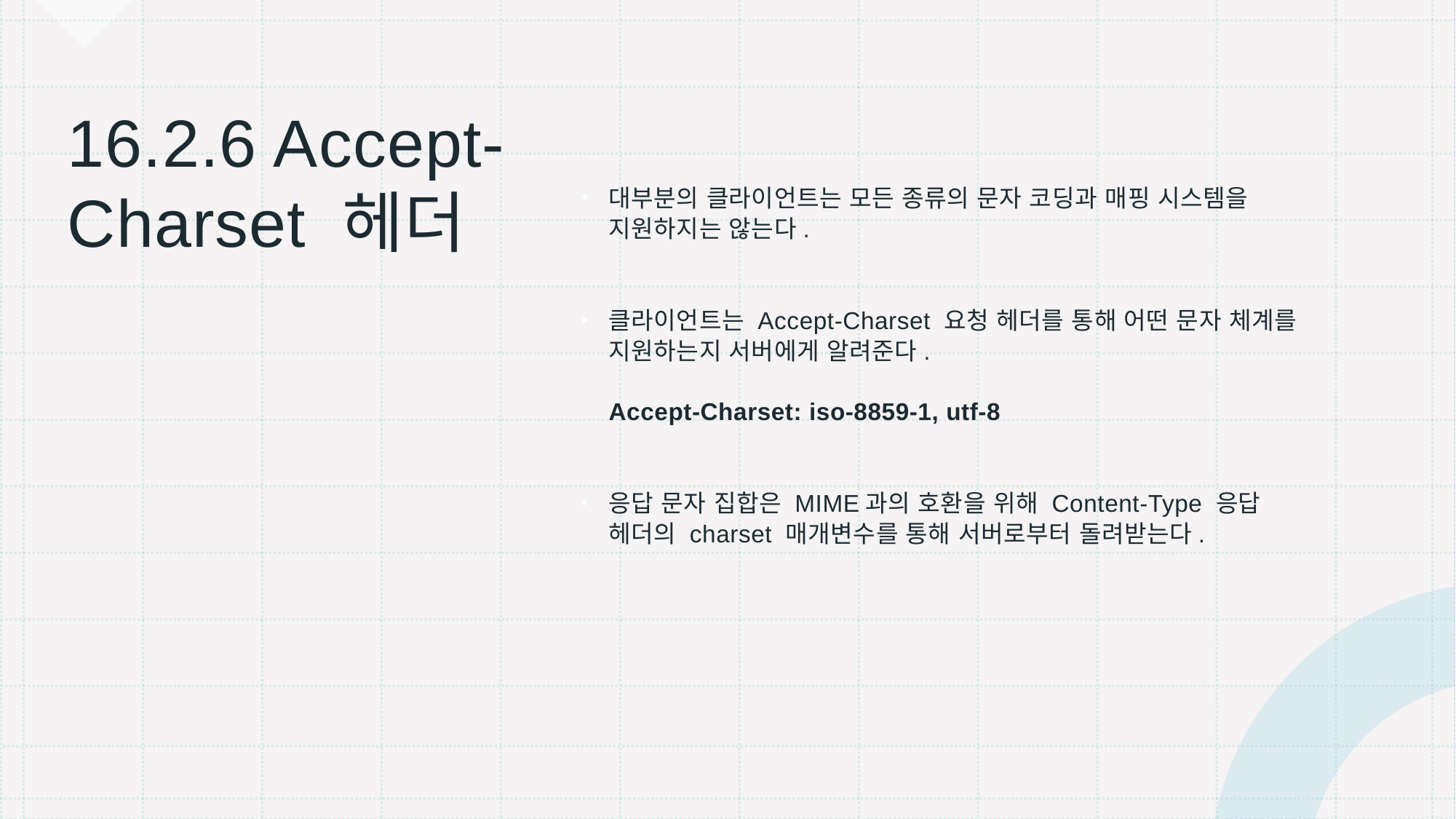

대부분의 클라이언트는 모든 종류의 문자 코딩과 매핑 시스템을 지원하지는 않는다.

클라이언트는 Accept-Charset 요청 헤더를 통해 어떤 문자 체계를 지원하는지 서버에게 알려준다.
Accept-Charset: iso-8859-1, utf-8

응답 문자 집합은 MIME과의 호환을 위해 Content-Type 응답 헤더의 charset 매개변수를 통해 서버로부터 돌려받는다.

# 16.2.6 Accept-Charset 헤더